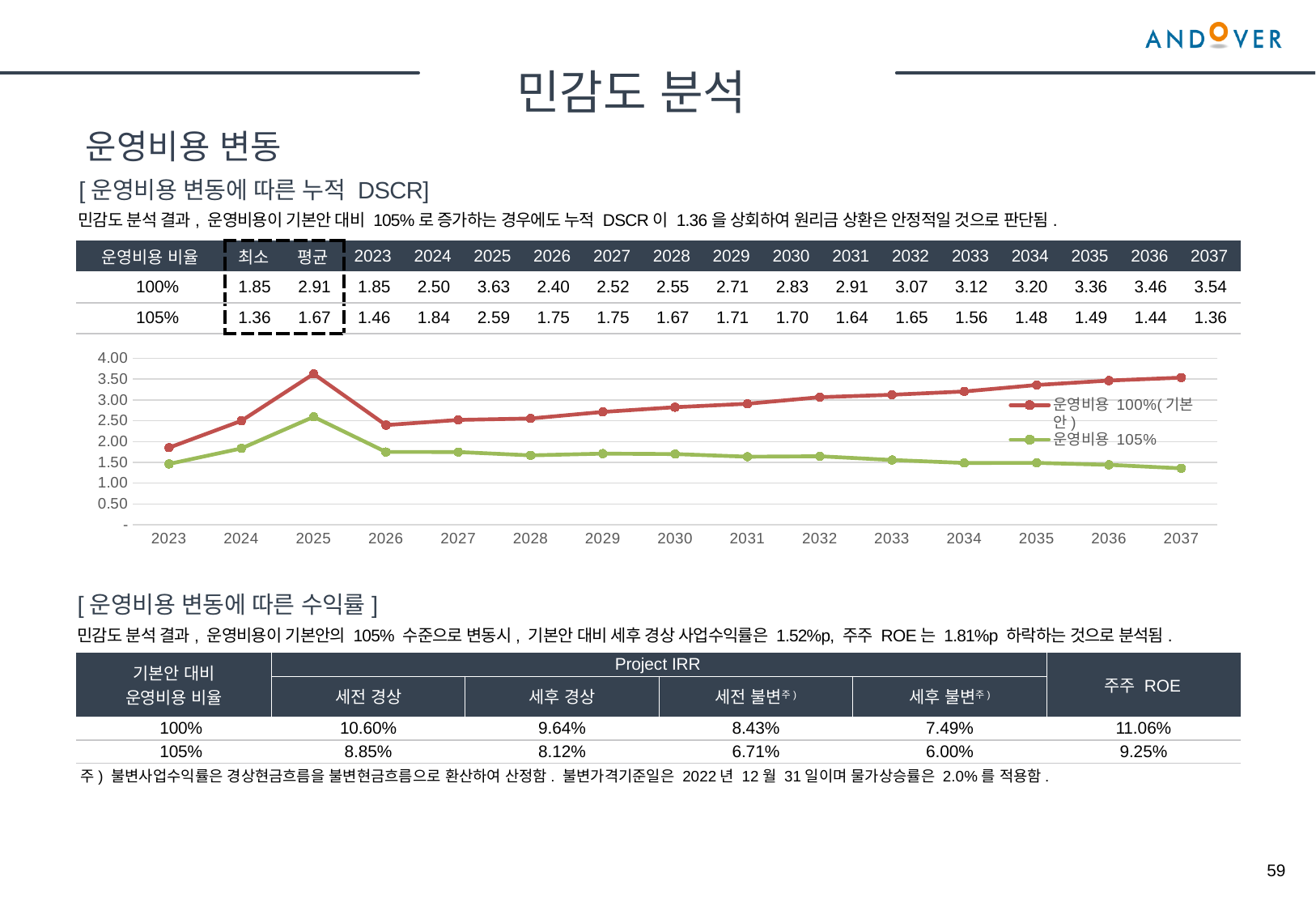

민감도 분석
운영비용 변동
[운영비용 변동에 따른 누적 DSCR]
민감도 분석 결과, 운영비용이 기본안 대비 105%로 증가하는 경우에도 누적 DSCR이 1.36을 상회하여 원리금 상환은 안정적일 것으로 판단됨.
| 운영비용 비율 | 최소 | 평균 | 2023 | 2024 | 2025 | 2026 | 2027 | 2028 | 2029 | 2030 | 2031 | 2032 | 2033 | 2034 | 2035 | 2036 | 2037 |
| --- | --- | --- | --- | --- | --- | --- | --- | --- | --- | --- | --- | --- | --- | --- | --- | --- | --- |
| 100% | 1.85 | 2.91 | 1.85 | 2.50 | 3.63 | 2.40 | 2.52 | 2.55 | 2.71 | 2.83 | 2.91 | 3.07 | 3.12 | 3.20 | 3.36 | 3.46 | 3.54 |
| 105% | 1.36 | 1.67 | 1.46 | 1.84 | 2.59 | 1.75 | 1.75 | 1.67 | 1.71 | 1.70 | 1.64 | 1.65 | 1.56 | 1.48 | 1.49 | 1.44 | 1.36 |

### Chart

| Category | 운영비용 100%(기본안) | 운영비용 105% |
|---|---|---|
| 2023 | 1.85308694015022 | 1.4614493588724704 |
| 2024 | 2.4978584849237064 | 1.8356479332083486 |
| 2025 | 3.626224776018413 | 2.5931657537468396 |
| 2026 | 2.396224108738944 | 1.7484580883016825 |
| 2027 | 2.519443838057821 | 1.747471860523257 |
| 2028 | 2.5541735825876515 | 1.6677622375477856 |
| 2029 | 2.7117704649198715 | 1.7083958136280475 |
| 2030 | 2.825402659392326 | 1.698579139159866 |
| 2031 | 2.907765884820458 | 1.6356700377289393 |
| 2032 | 3.065949989390786 | 1.6460305603282204 |
| 2033 | 3.1246225640818226 | 1.5559803549113236 |
| 2034 | 3.2031765709394797 | 1.484582913451224 |
| 2035 | 3.3586499317757044 | 1.4874710255660804 |
| 2036 | 3.4649990000182984 | 1.4403015448781735 |
| 2037 | 3.5356209660083113 | 1.3561325009119207 |
[운영비용 변동에 따른 수익률]
민감도 분석 결과, 운영비용이 기본안의 105% 수준으로 변동시, 기본안 대비 세후 경상 사업수익률은 1.52%p, 주주 ROE는 1.81%p 하락하는 것으로 분석됨.
| 기본안 대비 운영비용 비율 | Project IRR |  |  |  | 주주 ROE |
| --- | --- | --- | --- | --- | --- |
| 매출 비율 | 세전 경상 | 세후 경상 | 세전 불변주) | 세후 불변주) |  |
| 100% | 10.60% | 9.64% | 8.43% | 7.49% | 11.06% |
| 105% | 8.85% | 8.12% | 6.71% | 6.00% | 9.25% |
|  |
| --- |
주) 불변사업수익률은 경상현금흐름을 불변현금흐름으로 환산하여 산정함. 불변가격기준일은 2022년 12월 31일이며 물가상승률은 2.0%를 적용함.
59